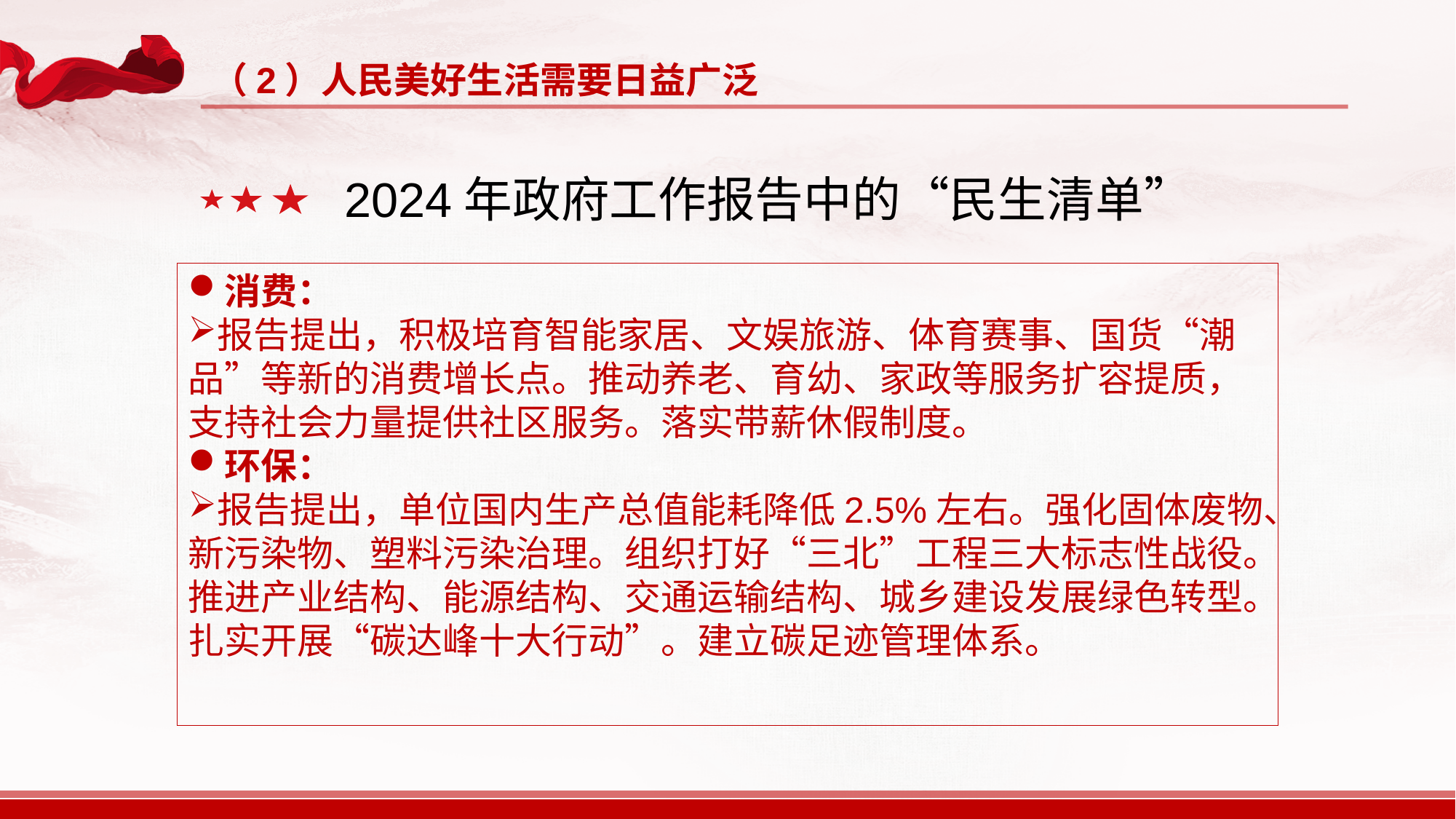

（2）人民美好生活需要日益广泛
2024年政府工作报告中的“民生清单”

消费：
报告提出，积极培育智能家居、文娱旅游、体育赛事、国货“潮品”等新的消费增长点。推动养老、育幼、家政等服务扩容提质，支持社会力量提供社区服务。落实带薪休假制度。
环保：
报告提出，单位国内生产总值能耗降低2.5%左右。强化固体废物、新污染物、塑料污染治理。组织打好“三北”工程三大标志性战役。推进产业结构、能源结构、交通运输结构、城乡建设发展绿色转型。扎实开展“碳达峰十大行动”。建立碳足迹管理体系。